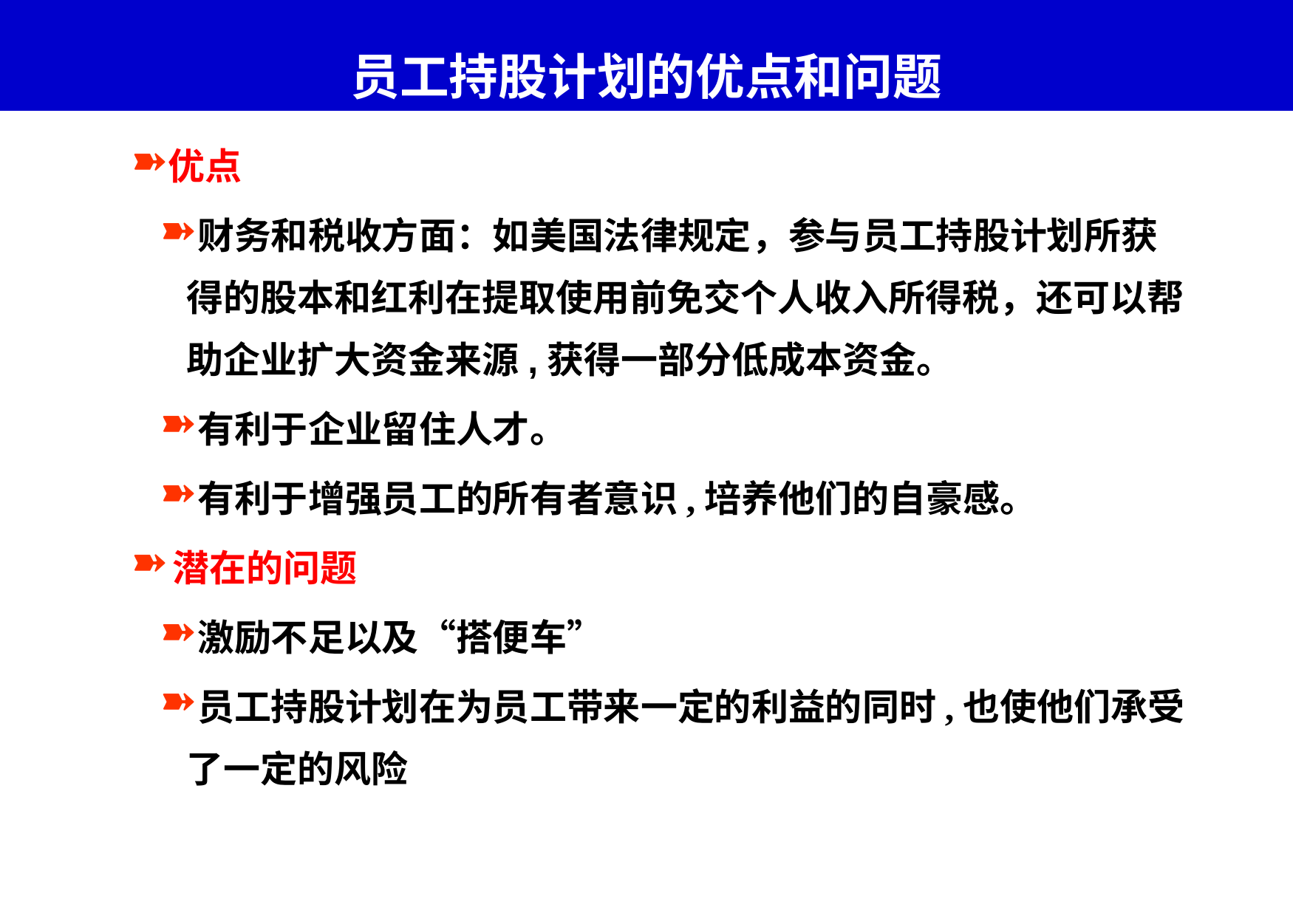

# 员工持股计划的优点和问题
优点
财务和税收方面：如美国法律规定，参与员工持股计划所获得的股本和红利在提取使用前免交个人收入所得税，还可以帮助企业扩大资金来源,获得一部分低成本资金。
有利于企业留住人才。
有利于增强员工的所有者意识,培养他们的自豪感。
潜在的问题
激励不足以及“搭便车”
员工持股计划在为员工带来一定的利益的同时,也使他们承受了一定的风险